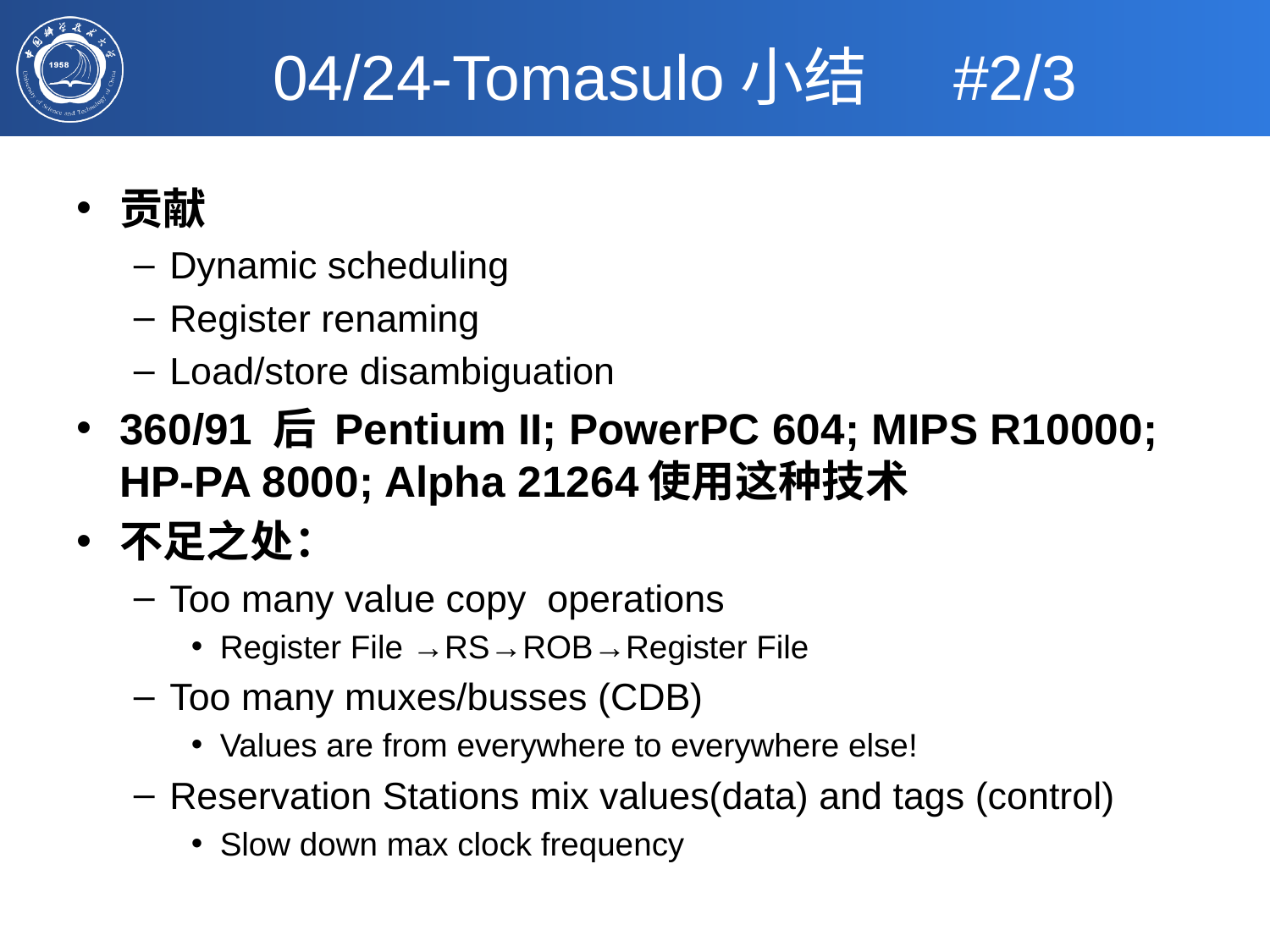

# 04/24-Tomasulo小结     #2/3
贡献
Dynamic scheduling
Register renaming
Load/store disambiguation
360/91 后 Pentium II; PowerPC 604; MIPS R10000; HP-PA 8000; Alpha 21264使用这种技术
不足之处：
Too many value copy  operations
Register File →RS→ROB→Register File
Too many muxes/busses (CDB)
Values are from everywhere to everywhere else!
Reservation Stations mix values(data) and tags (control)
Slow down max clock frequency